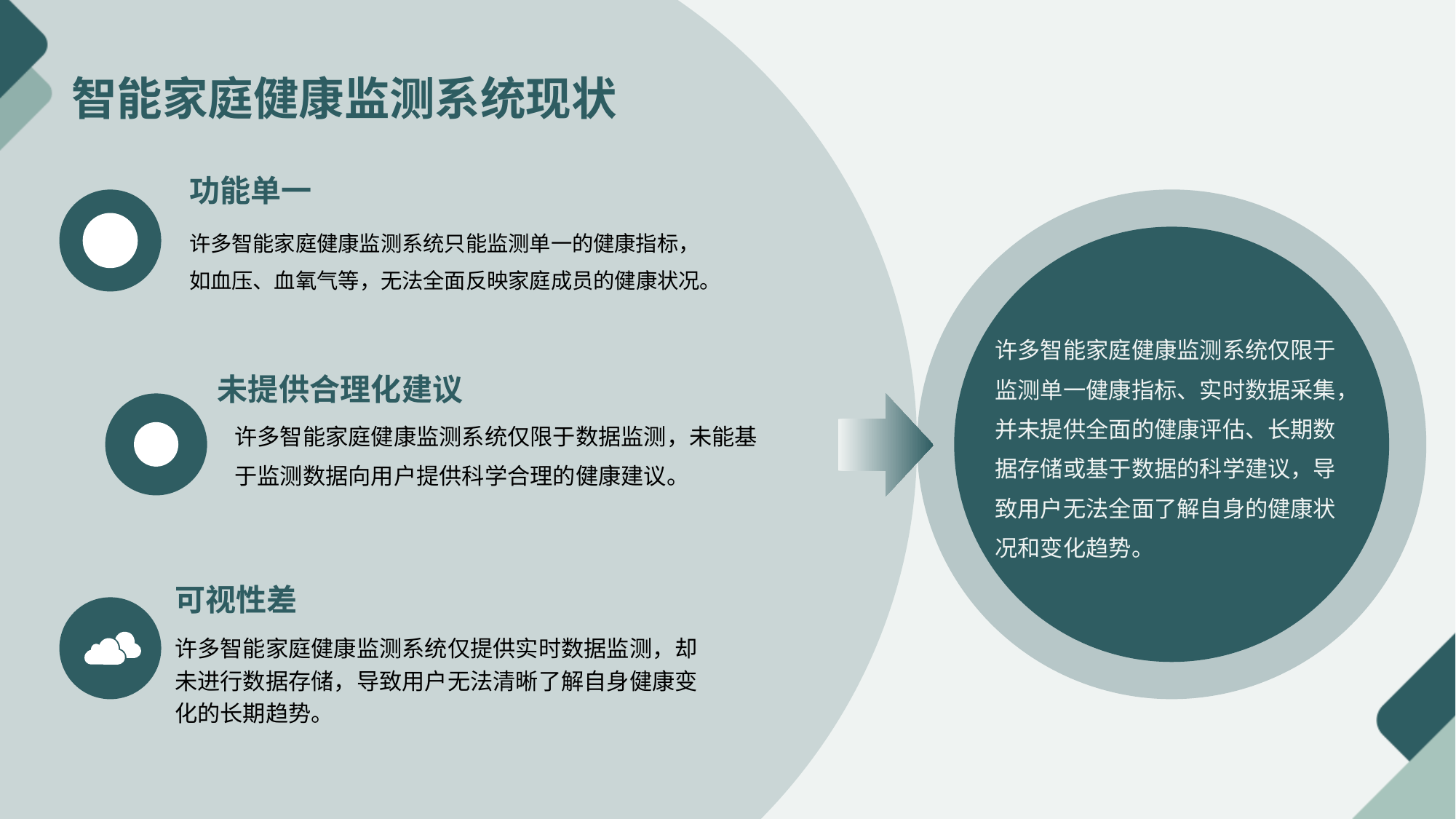

智能家庭健康监测系统现状
功能单一

许多智能家庭健康监测系统只能监测单一的健康指标，如血压、血氧气等，无法全面反映家庭成员的健康状况。

许多智能家庭健康监测系统仅限于监测单一健康指标、实时数据采集，并未提供全面的健康评估、长期数据存储或基于数据的科学建议，导致用户无法全面了解自身的健康状况和变化趋势。
未提供合理化建议

许多智能家庭健康监测系统仅限于数据监测，未能基于监测数据向用户提供科学合理的健康建议。

可视性差

许多智能家庭健康监测系统仅提供实时数据监测，却未进行数据存储，导致用户无法清晰了解自身健康变化的长期趋势。